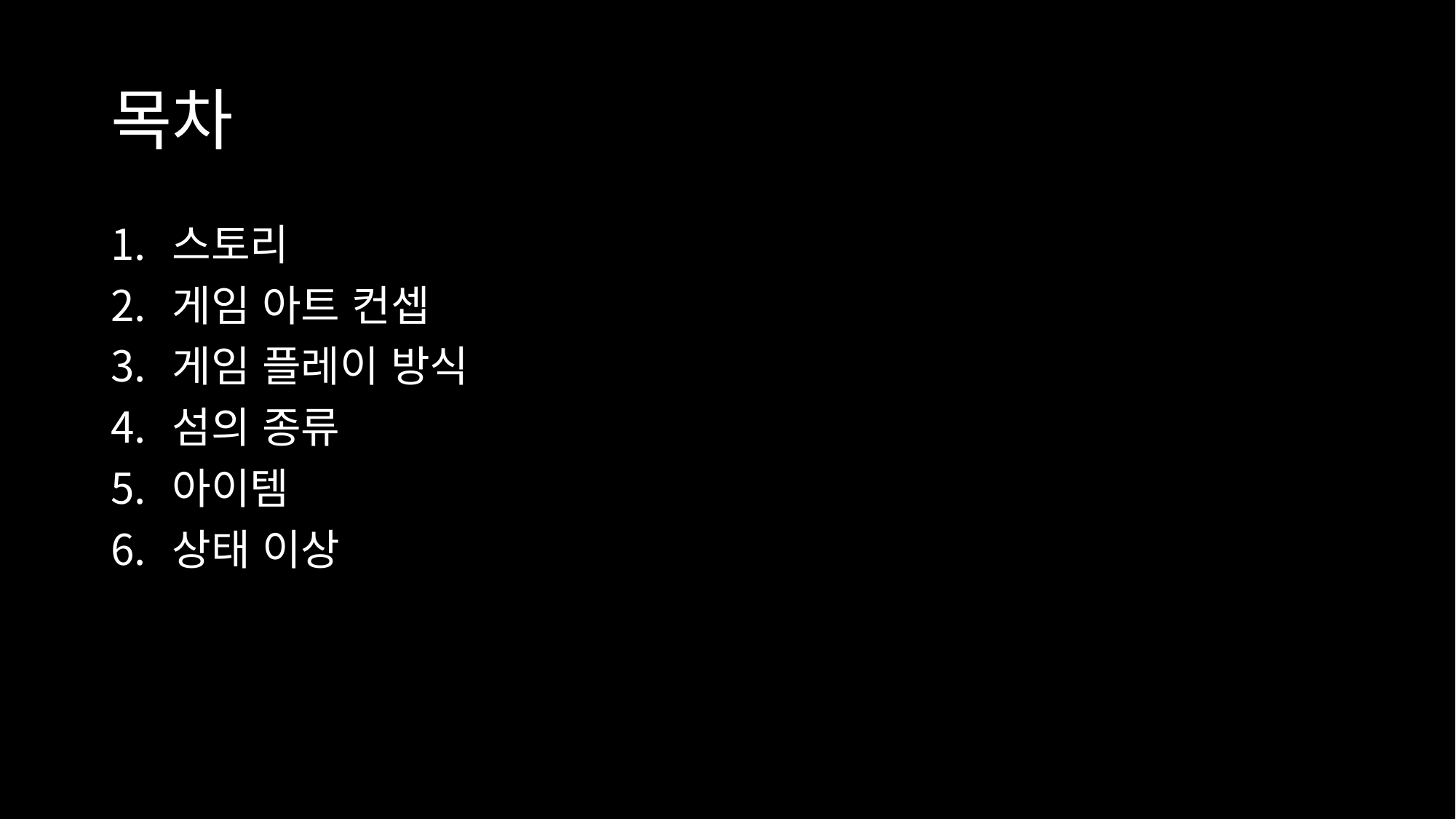

# 목차
스토리
게임 아트 컨셉
게임 플레이 방식
섬의 종류
아이템
상태 이상